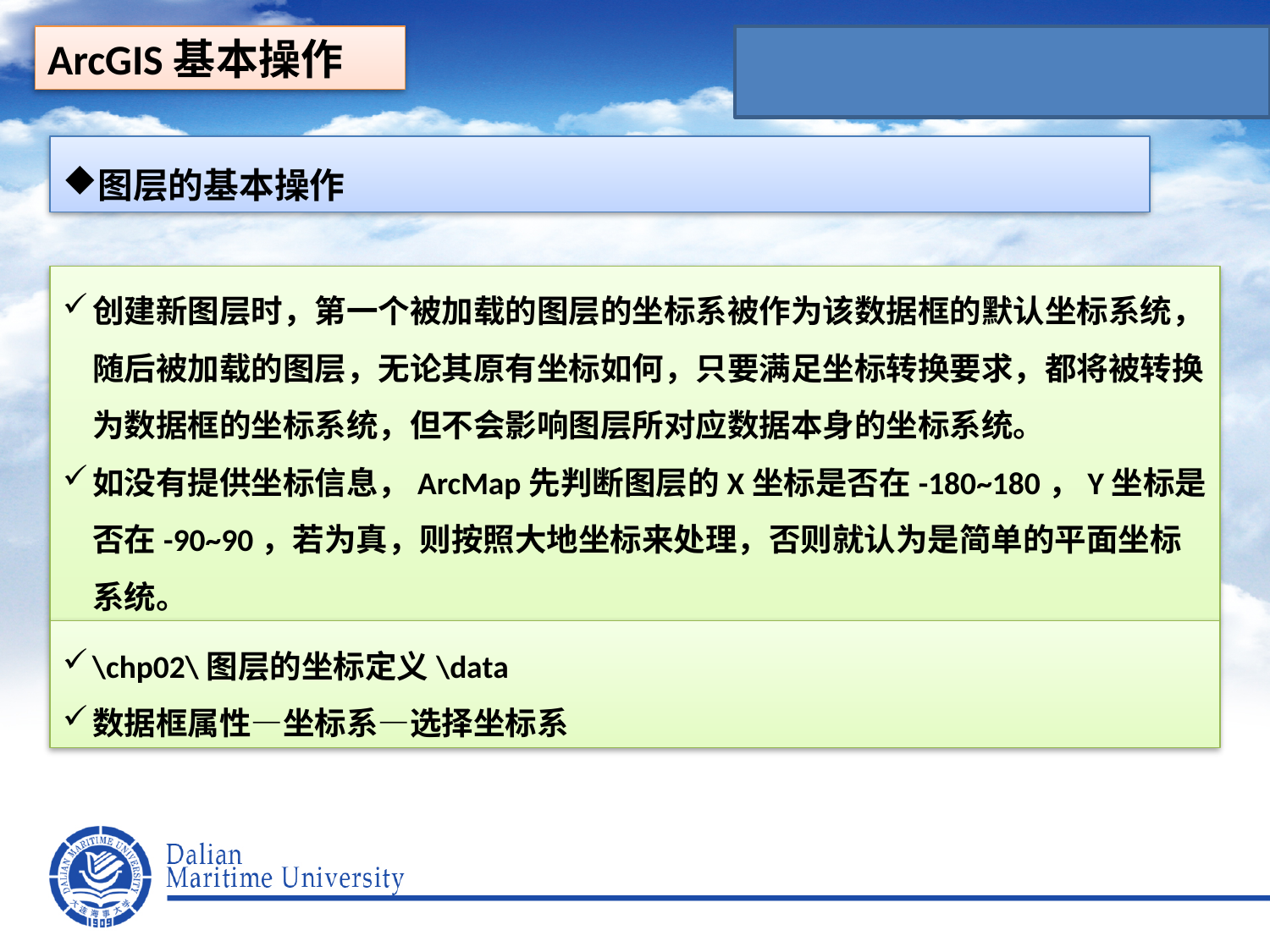

ArcGIS基本操作
图层的基本操作
创建新图层时，第一个被加载的图层的坐标系被作为该数据框的默认坐标系统，随后被加载的图层，无论其原有坐标如何，只要满足坐标转换要求，都将被转换为数据框的坐标系统，但不会影响图层所对应数据本身的坐标系统。
如没有提供坐标信息，ArcMap先判断图层的X坐标是否在-180~180，Y坐标是否在-90~90，若为真，则按照大地坐标来处理，否则就认为是简单的平面坐标系统。
\chp02\图层的坐标定义\data
数据框属性—坐标系—选择坐标系